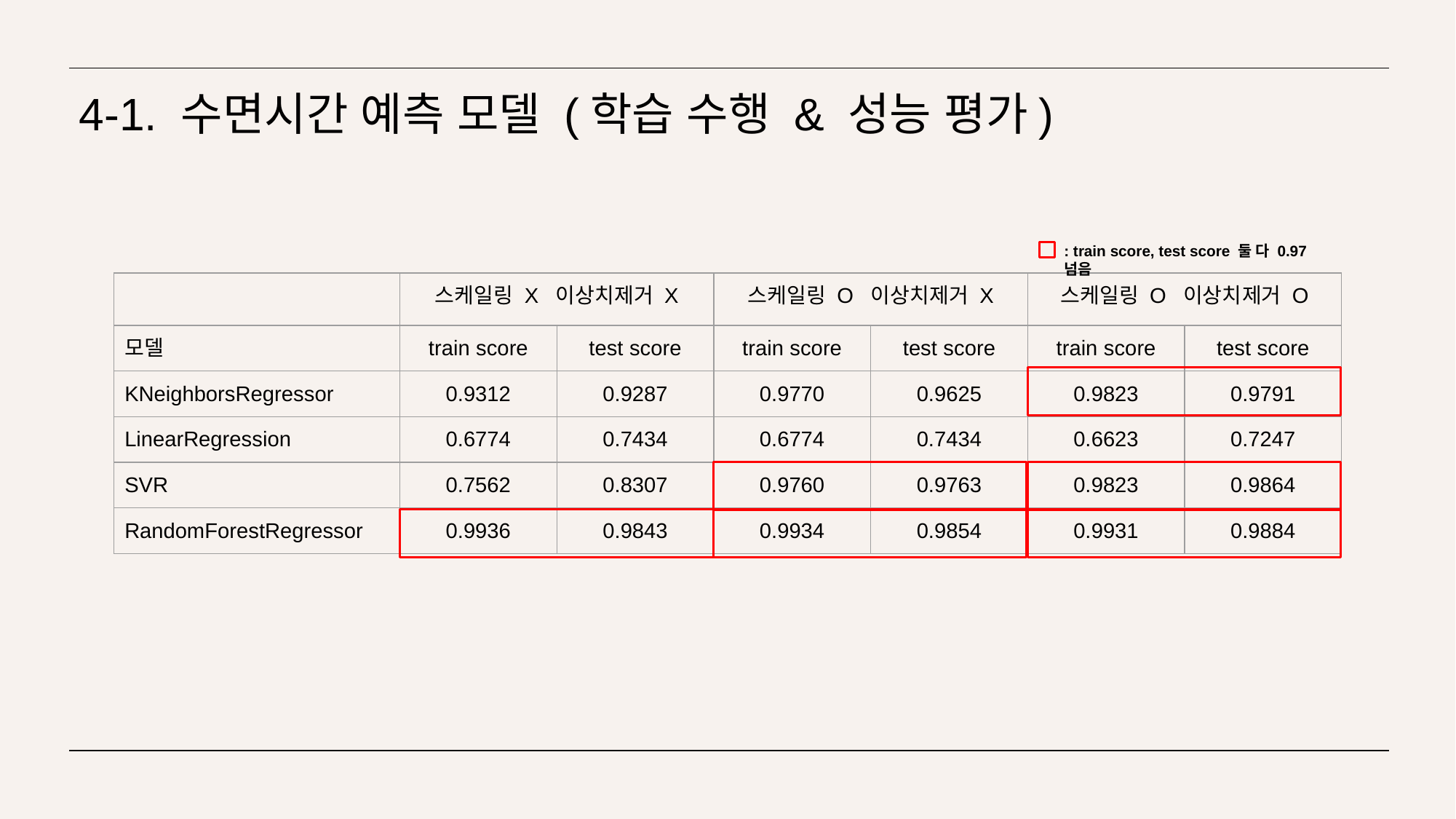

# 4-1. 수면시간 예측 모델 (학습 수행 & 성능 평가)
: train score, test score 둘 다 0.97 넘음

|  | 스케일링 X 이상치제거 X |  | 스케일링 O 이상치제거 X |  | 스케일링 O 이상치제거 O |  |
| --- | --- | --- | --- | --- | --- | --- |
| 모델 | train score | test score | train score | test score | train score | test score |
| KNeighborsRegressor | 0.9312 | 0.9287 | 0.9770 | 0.9625 | 0.9823 | 0.9791 |
| LinearRegression | 0.6774 | 0.7434 | 0.6774 | 0.7434 | 0.6623 | 0.7247 |
| SVR | 0.7562 | 0.8307 | 0.9760 | 0.9763 | 0.9823 | 0.9864 |
| RandomForestRegressor | 0.9936 | 0.9843 | 0.9934 | 0.9854 | 0.9931 | 0.9884 |